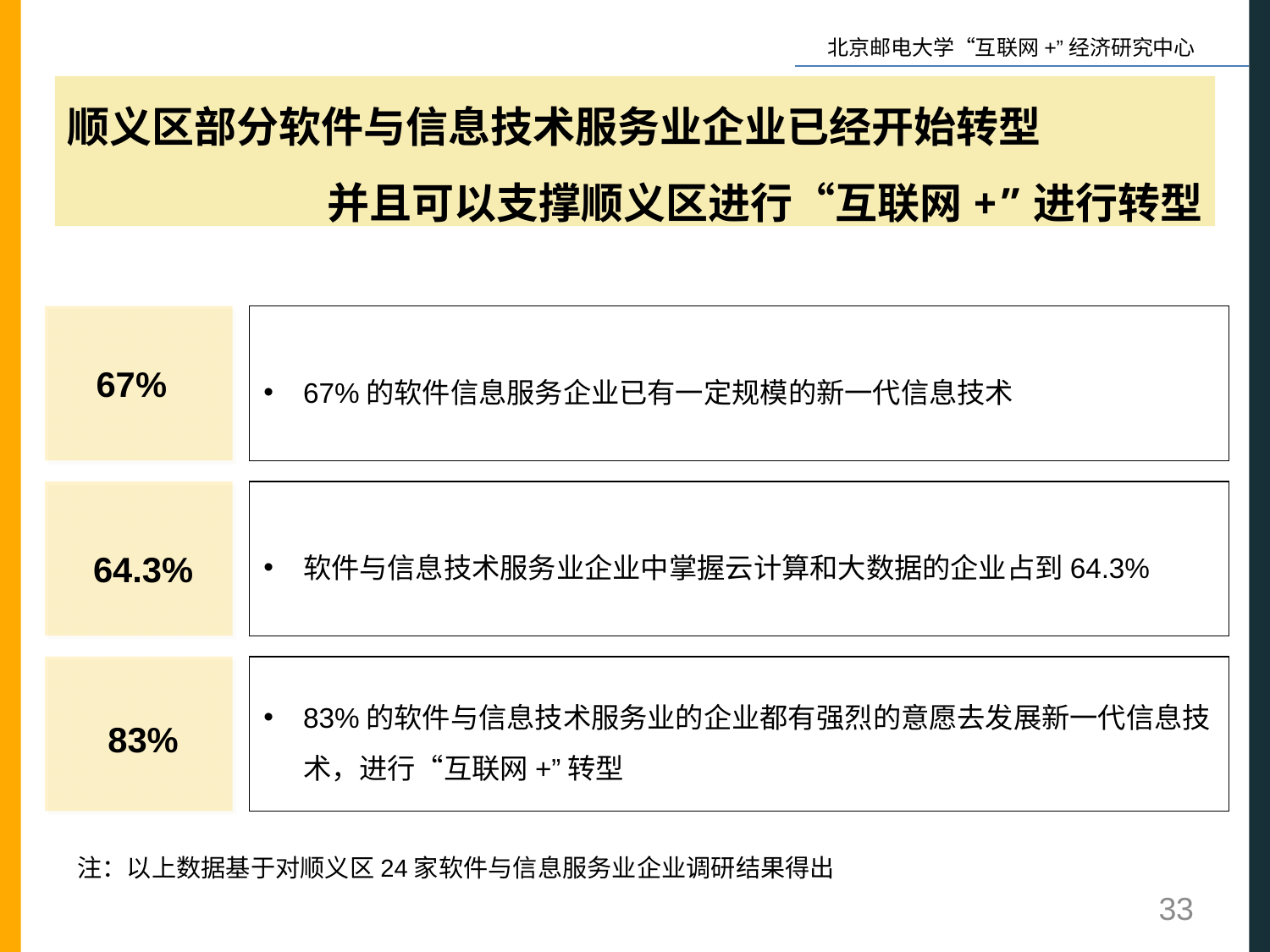

顺义区部分软件与信息技术服务业企业已经开始转型
并且可以支撑顺义区进行“互联网+”进行转型

67%的软件信息服务企业已有一定规模的新一代信息技术
67%

软件与信息技术服务业企业中掌握云计算和大数据的企业占到64.3%

83%的软件与信息技术服务业的企业都有强烈的意愿去发展新一代信息技术，进行“互联网+”转型
64.3%
83%
注：以上数据基于对顺义区24家软件与信息服务业企业调研结果得出
33